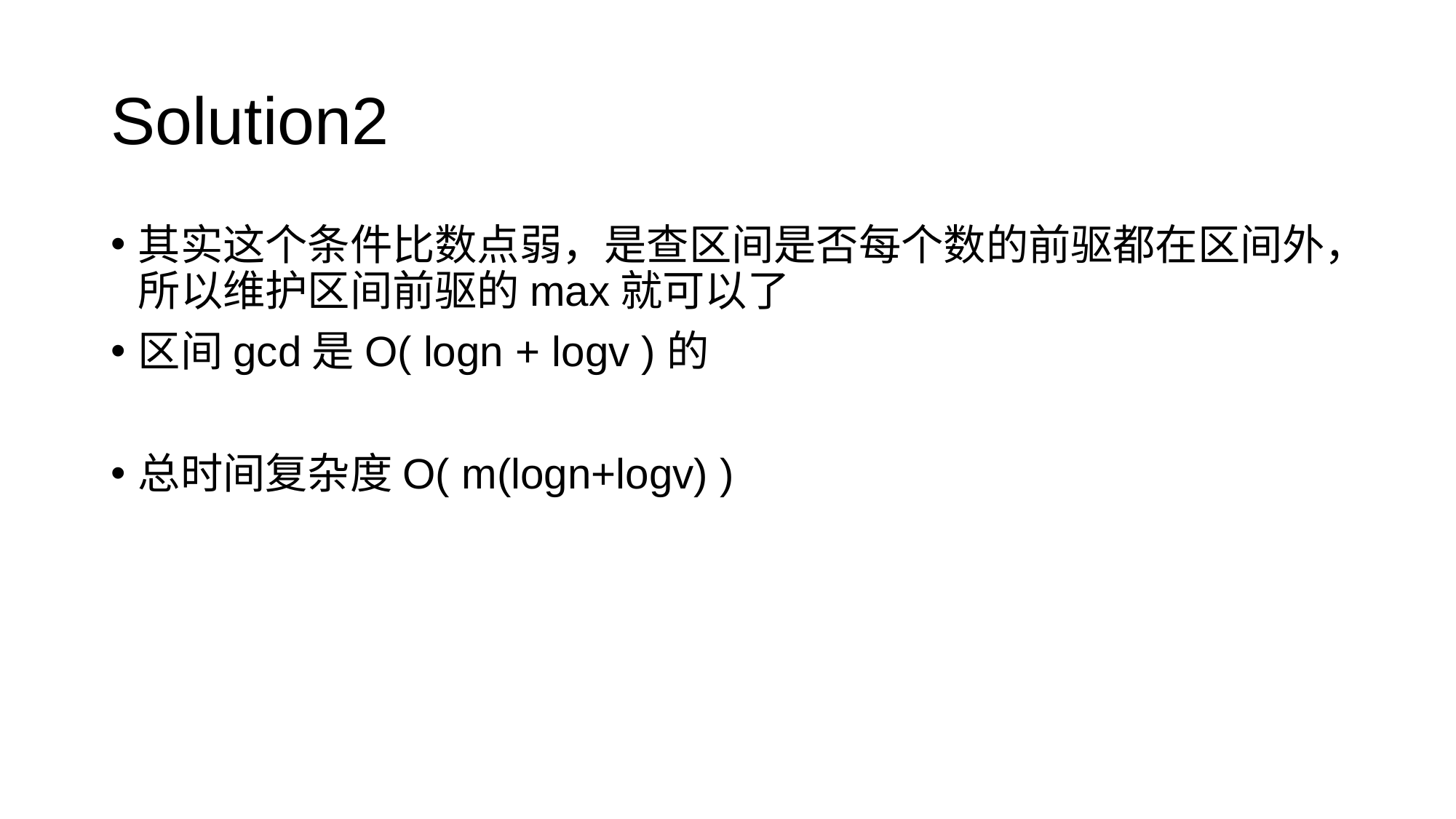

# Solution2
其实这个条件比数点弱，是查区间是否每个数的前驱都在区间外，所以维护区间前驱的max就可以了
区间gcd是O( logn + logv )的

总时间复杂度O( m(logn+logv) )